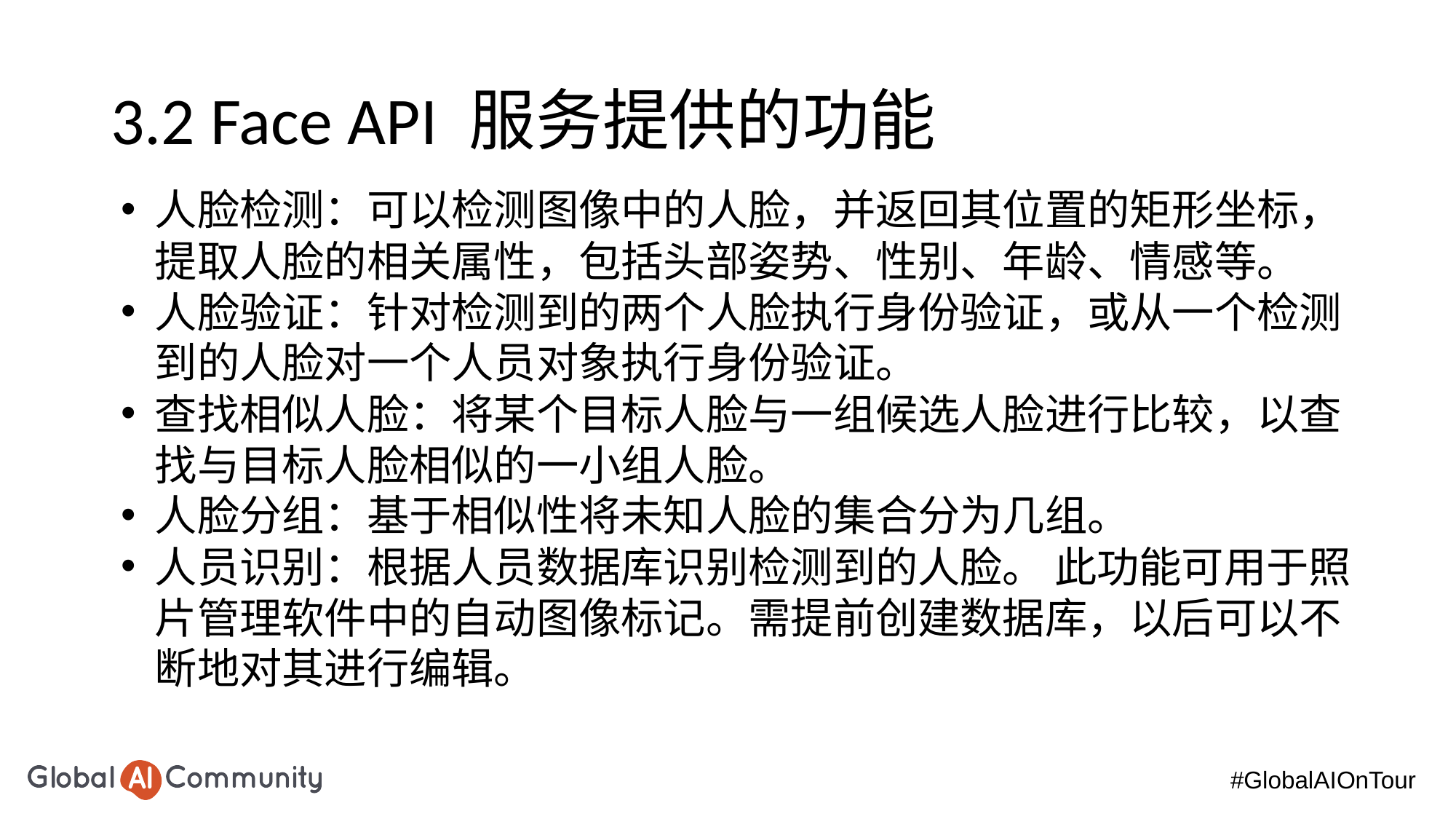

# 3.2 Face API 服务提供的功能
人脸检测：可以检测图像中的人脸，并返回其位置的矩形坐标， 提取人脸的相关属性，包括头部姿势、性别、年龄、情感等。
人脸验证：针对检测到的两个人脸执行身份验证，或从一个检测到的人脸对一个人员对象执行身份验证。
查找相似人脸：将某个目标人脸与一组候选人脸进行比较，以查找与目标人脸相似的一小组人脸。
人脸分组：基于相似性将未知人脸的集合分为几组。
人员识别：根据人员数据库识别检测到的人脸。 此功能可用于照片管理软件中的自动图像标记。需提前创建数据库，以后可以不断地对其进行编辑。